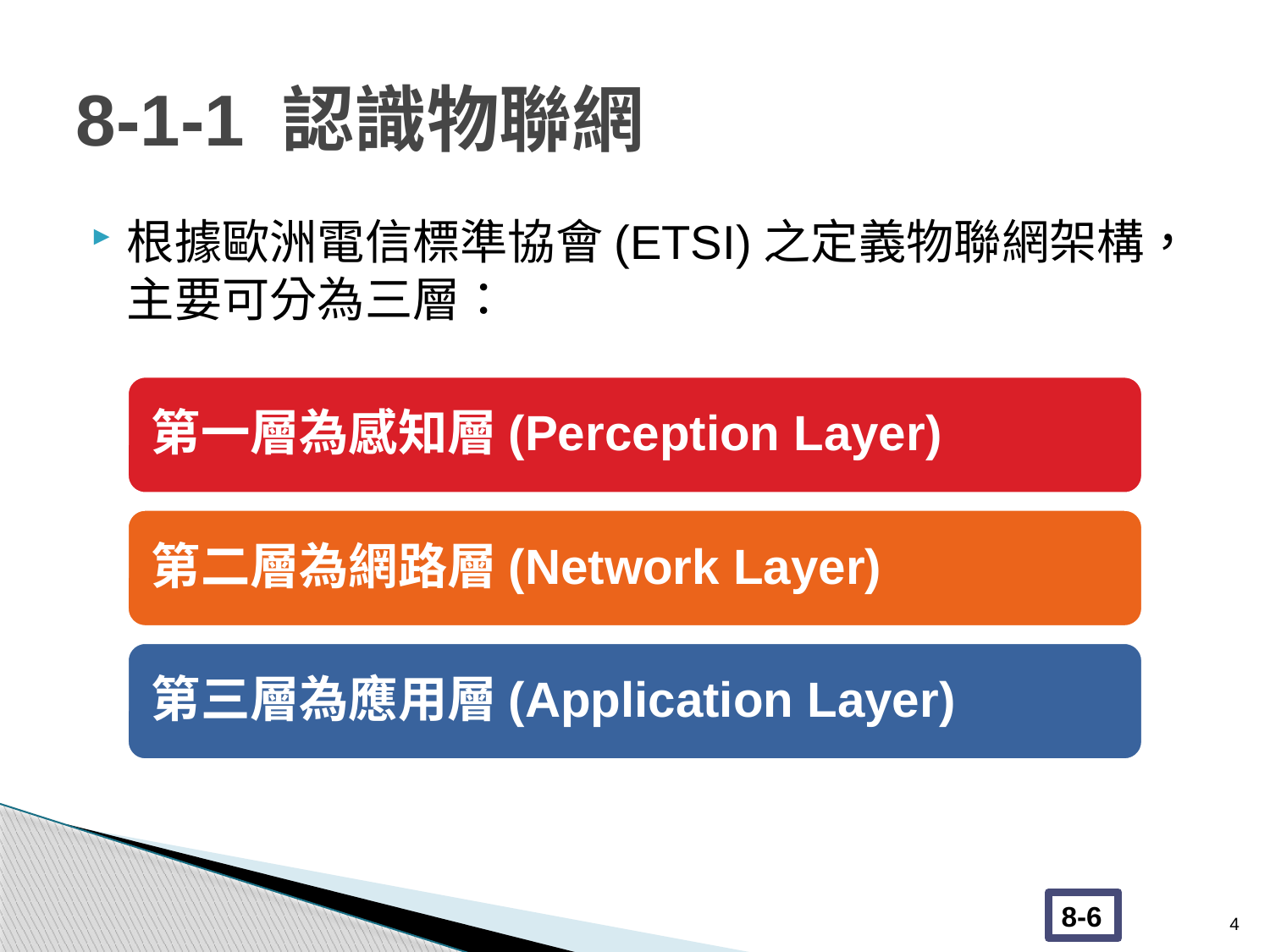

# 8-1-1 認識物聯網
根據歐洲電信標準協會(ETSI)之定義物聯網架構，主要可分為三層：
第一層為感知層(Perception Layer)
第二層為網路層(Network Layer)
第三層為應用層(Application Layer)
4